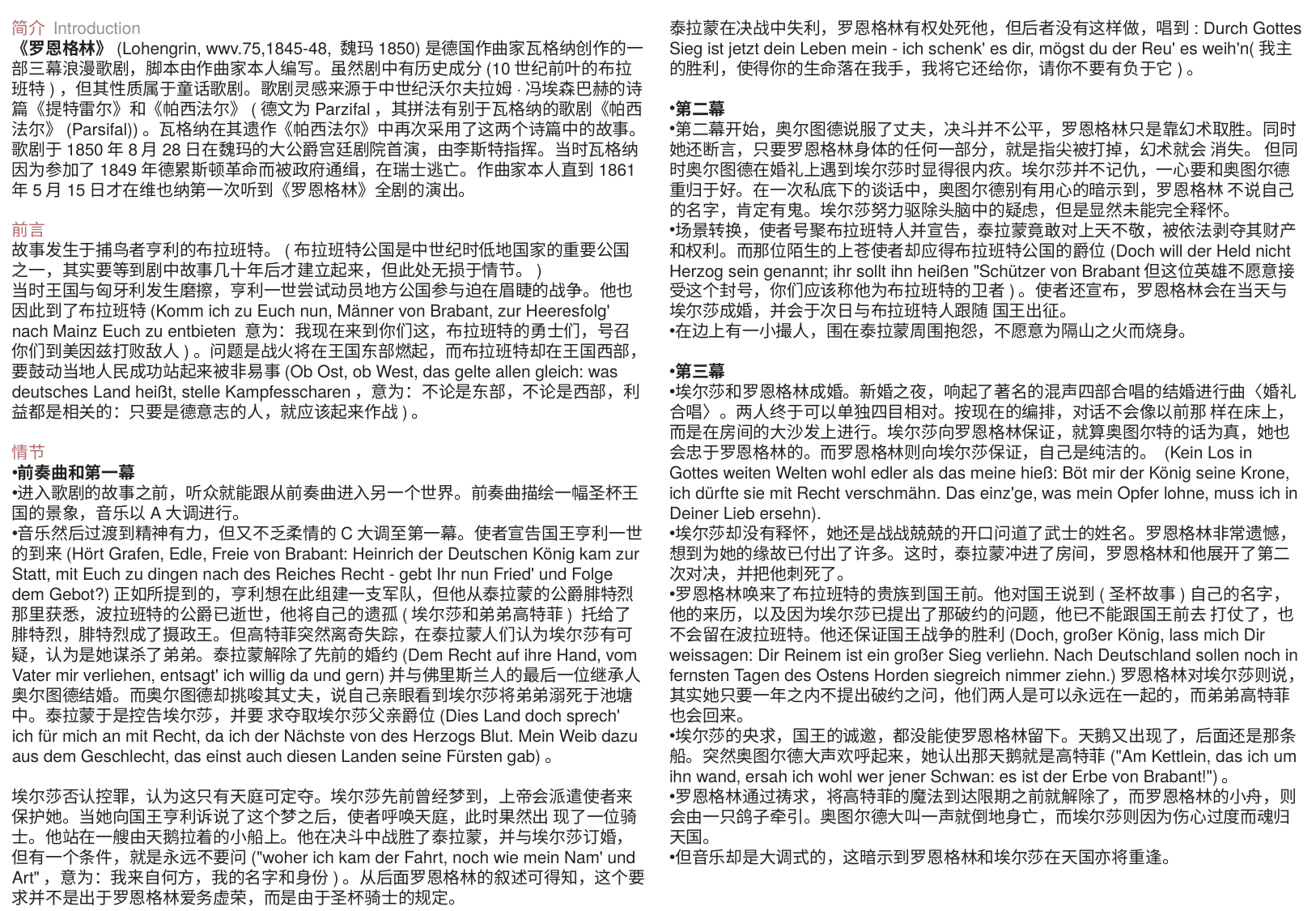

简介 Introduction
《罗恩格林》(Lohengrin, wwv.75,1845-48, 魏玛1850)是德国作曲家瓦格纳创作的一部三幕浪漫歌剧，脚本由作曲家本人编写。虽然剧中有历史成分(10世纪前叶的布拉班特)，但其性质属于童话歌剧。歌剧灵感来源于中世纪沃尔夫拉姆·冯埃森巴赫的诗篇《提特雷尔》和《帕西法尔》(德文为Parzifal，其拼法有别于瓦格纳的歌剧《帕西法尔》(Parsifal))。瓦格纳在其遗作《帕西法尔》中再次采用了这两个诗篇中的故事。
歌剧于1850年8月28日在魏玛的大公爵宫廷剧院首演，由李斯特指挥。当时瓦格纳因为参加了1849年德累斯顿革命而被政府通缉，在瑞士逃亡。作曲家本人直到1861年5月15日才在维也纳第一次听到《罗恩格林》全剧的演出。

前言
故事发生于捕鸟者亨利的布拉班特。(布拉班特公国是中世纪时低地国家的重要公国之一，其实要等到剧中故事几十年后才建立起来，但此处无损于情节。)
当时王国与匈牙利发生磨擦，亨利一世尝试动员地方公国参与迫在眉睫的战争。他也因此到了布拉班特(Komm ich zu Euch nun, Männer von Brabant, zur Heeresfolg' nach Mainz Euch zu entbieten 意为：我现在来到你们这，布拉班特的勇士们，号召你们到美因兹打败敌人)。问题是战火将在王国东部燃起，而布拉班特却在王国西部，要鼓动当地人民成功站起来被非易事(Ob Ost, ob West, das gelte allen gleich: was deutsches Land heißt, stelle Kampfesscharen，意为：不论是东部，不论是西部，利益都是相关的：只要是德意志的人，就应该起来作战)。

情节
前奏曲和第一幕
进入歌剧的故事之前，听众就能跟从前奏曲进入另一个世界。前奏曲描绘一幅圣杯王国的景象，音乐以A大调进行。
音乐然后过渡到精神有力，但又不乏柔情的C大调至第一幕。使者宣告国王亨利一世的到来(Hört Grafen, Edle, Freie von Brabant: Heinrich der Deutschen König kam zur Statt, mit Euch zu dingen nach des Reiches Recht - gebt Ihr nun Fried' und Folge dem Gebot?)正如所提到的，亨利想在此组建一支军队，但他从泰拉蒙的公爵腓特烈那里获悉，波拉班特的公爵已逝世，他将自己的遗孤(埃尔莎和弟弟高特菲) 托给了腓特烈，腓特烈成了摄政王。但高特菲突然离奇失踪，在泰拉蒙人们认为埃尔莎有可疑，认为是她谋杀了弟弟。泰拉蒙解除了先前的婚约(Dem Recht auf ihre Hand, vom Vater mir verliehen, entsagt' ich willig da und gern)并与佛里斯兰人的最后一位继承人奥尔图德结婚。而奥尔图德却挑唆其丈夫，说自己亲眼看到埃尔莎将弟弟溺死于池塘中。泰拉蒙于是控告埃尔莎，并要 求夺取埃尔莎父亲爵位(Dies Land doch sprech' ich für mich an mit Recht, da ich der Nächste von des Herzogs Blut. Mein Weib dazu aus dem Geschlecht, das einst auch diesen Landen seine Fürsten gab)。

埃尔莎否认控罪，认为这只有天庭可定夺。埃尔莎先前曾经梦到，上帝会派遣使者来保护她。当她向国王亨利诉说了这个梦之后，使者呼唤天庭，此时果然出 现了一位骑士。他站在一艘由天鹅拉着的小船上。他在决斗中战胜了泰拉蒙，并与埃尔莎订婚，但有一个条件，就是永远不要问("woher ich kam der Fahrt, noch wie mein Nam' und Art"，意为：我来自何方，我的名字和身份)。从后面罗恩格林的叙述可得知，这个要求并不是出于罗恩格林爱务虚荣，而是由于圣杯骑士的规定。
泰拉蒙在决战中失利，罗恩格林有权处死他，但后者没有这样做，唱到: Durch Gottes Sieg ist jetzt dein Leben mein - ich schenk' es dir, mögst du der Reu' es weih'n(我主的胜利，使得你的生命落在我手，我将它还给你，请你不要有负于它)。

第二幕
第二幕开始，奥尔图德说服了丈夫，决斗并不公平，罗恩格林只是靠幻术取胜。同时她还断言，只要罗恩格林身体的任何一部分，就是指尖被打掉，幻术就会 消失。 但同时奥尔图德在婚礼上遇到埃尔莎时显得很内疚。埃尔莎并不记仇，一心要和奥图尔德重归于好。在一次私底下的谈话中，奥图尔德别有用心的暗示到，罗恩格林 不说自己的名字，肯定有鬼。埃尔莎努力驱除头脑中的疑虑，但是显然未能完全释怀。
场景转换，使者号聚布拉班特人并宣告，泰拉蒙竟敢对上天不敬，被依法剥夺其财产和权利。而那位陌生的上苍使者却应得布拉班特公国的爵位(Doch will der Held nicht Herzog sein genannt; ihr sollt ihn heißen "Schützer von Brabant但这位英雄不愿意接受这个封号，你们应该称他为布拉班特的卫者)。使者还宣布，罗恩格林会在当天与埃尔莎成婚，并会于次日与布拉班特人跟随 国王出征。
在边上有一小撮人，围在泰拉蒙周围抱怨，不愿意为隔山之火而烧身。

第三幕
埃尔莎和罗恩格林成婚。新婚之夜，响起了著名的混声四部合唱的结婚进行曲〈婚礼合唱〉。两人终于可以单独四目相对。按现在的编排，对话不会像以前那 样在床上，而是在房间的大沙发上进行。埃尔莎向罗恩格林保证，就算奥图尔特的话为真，她也会忠于罗恩格林的。而罗恩格林则向埃尔莎保证，自己是纯洁的。 (Kein Los in Gottes weiten Welten wohl edler als das meine hieß: Böt mir der König seine Krone, ich dürfte sie mit Recht verschmähn. Das einz'ge, was mein Opfer lohne, muss ich in Deiner Lieb ersehn).
埃尔莎却没有释怀，她还是战战兢兢的开口问道了武士的姓名。罗恩格林非常遗憾，想到为她的缘故已付出了许多。这时，泰拉蒙冲进了房间，罗恩格林和他展开了第二次对决，并把他刺死了。
罗恩格林唤来了布拉班特的贵族到国王前。他对国王说到(圣杯故事)自己的名字，他的来历，以及因为埃尔莎已提出了那破约的问题，他已不能跟国王前去 打仗了，也不会留在波拉班特。他还保证国王战争的胜利(Doch, großer König, lass mich Dir weissagen: Dir Reinem ist ein großer Sieg verliehn. Nach Deutschland sollen noch in fernsten Tagen des Ostens Horden siegreich nimmer ziehn.)罗恩格林对埃尔莎则说，其实她只要一年之内不提出破约之问，他们两人是可以永远在一起的，而弟弟高特菲也会回来。
埃尔莎的央求，国王的诚邀，都没能使罗恩格林留下。天鹅又出现了，后面还是那条船。突然奥图尔德大声欢呼起来，她认出那天鹅就是高特菲("Am Kettlein, das ich um ihn wand, ersah ich wohl wer jener Schwan: es ist der Erbe von Brabant!")。
罗恩格林通过祷求，将高特菲的魔法到达限期之前就解除了，而罗恩格林的小舟，则会由一只鸽子牵引。奥图尔德大叫一声就倒地身亡，而埃尔莎则因为伤心过度而魂归天国。
但音乐却是大调式的，这暗示到罗恩格林和埃尔莎在天国亦将重逢。